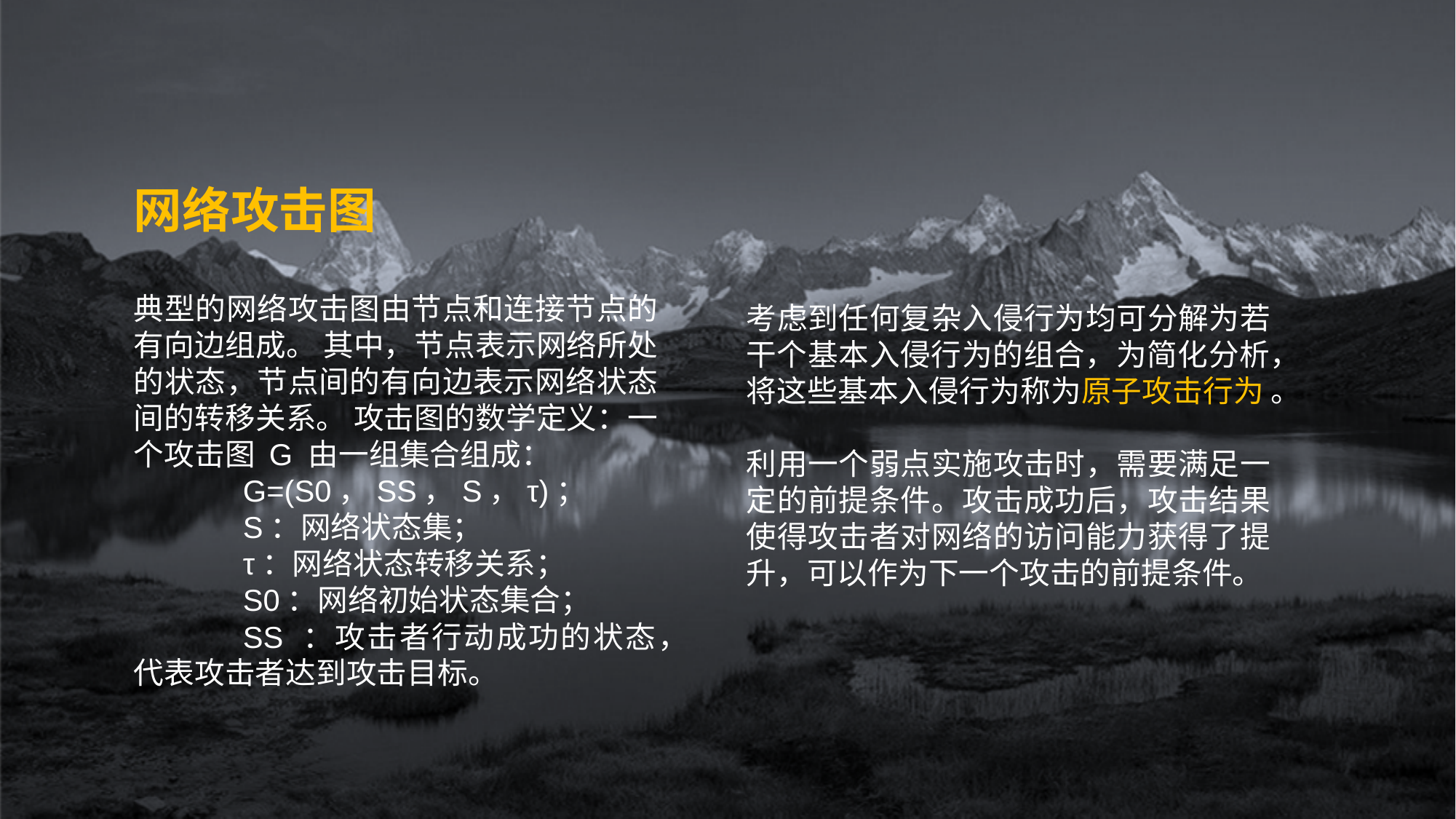

网络攻击图
典型的网络攻击图由节点和连接节点的有向边组成。 其中，节点表示网络所处的状态，节点间的有向边表示网络状态间的转移关系。 攻击图的数学定义：一个攻击图 G 由一组集合组成：
	G=(S0，SS，S，τ)；
	S：网络状态集；
	τ：网络状态转移关系；
	S0：网络初始状态集合；
	SS ：攻击者行动成功的状态，代表攻击者达到攻击目标。
考虑到任何复杂入侵行为均可分解为若干个基本入侵行为的组合，为简化分析，将这些基本入侵行为称为原子攻击行为 。

利用一个弱点实施攻击时，需要满足一定的前提条件。攻击成功后，攻击结果使得攻击者对网络的访问能力获得了提升，可以作为下一个攻击的前提条件。